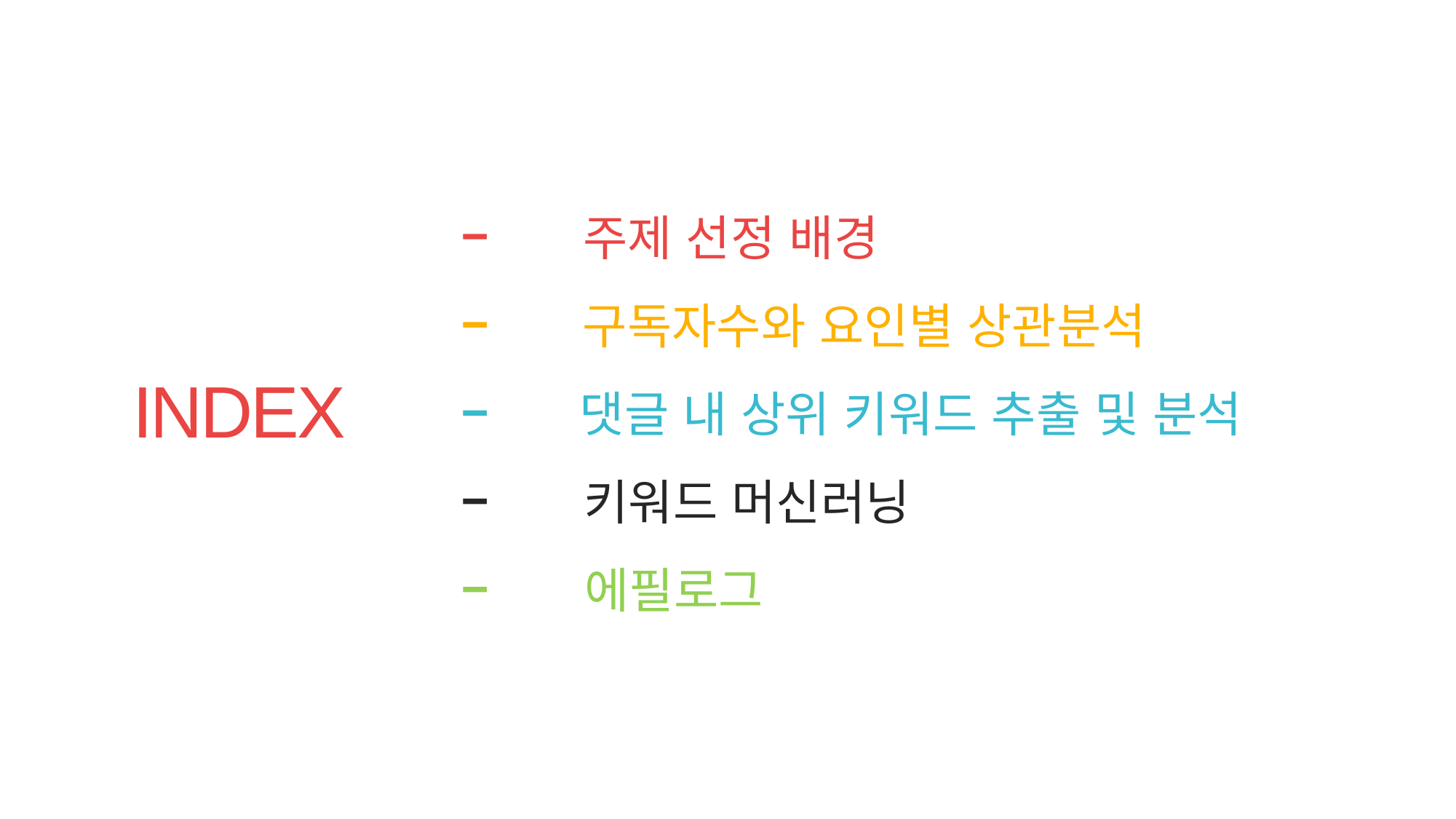

주제 선정 배경
주제 선정 배경

구독자수와 요인별 상관분석

INDEX
댓글 내 상위 키워드 추출 및 분석

키워드 머신러닝

에필로그